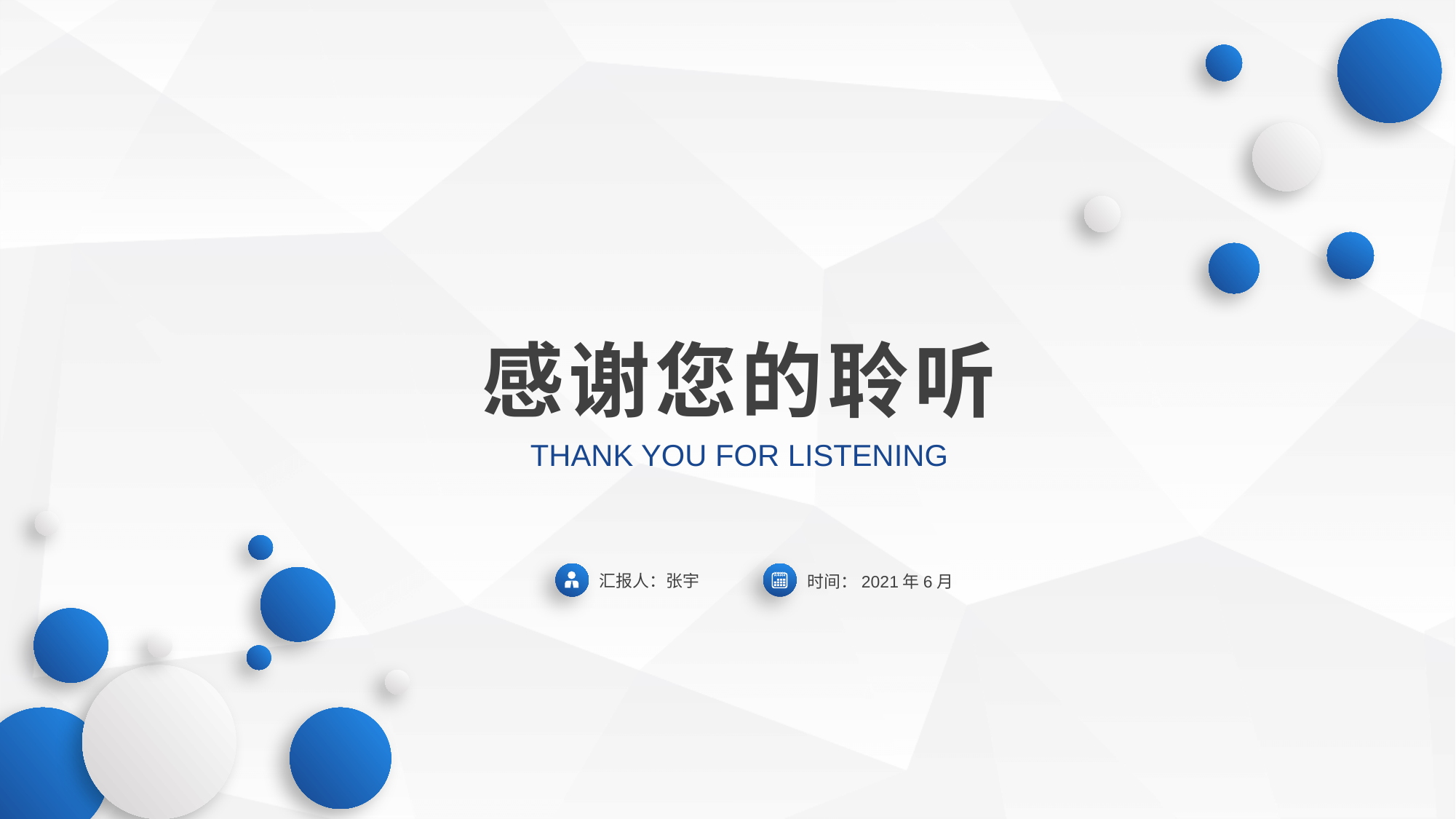

感谢您的聆听
THANK YOU FOR LISTENING

汇报人：张宇

时间：2021年6月